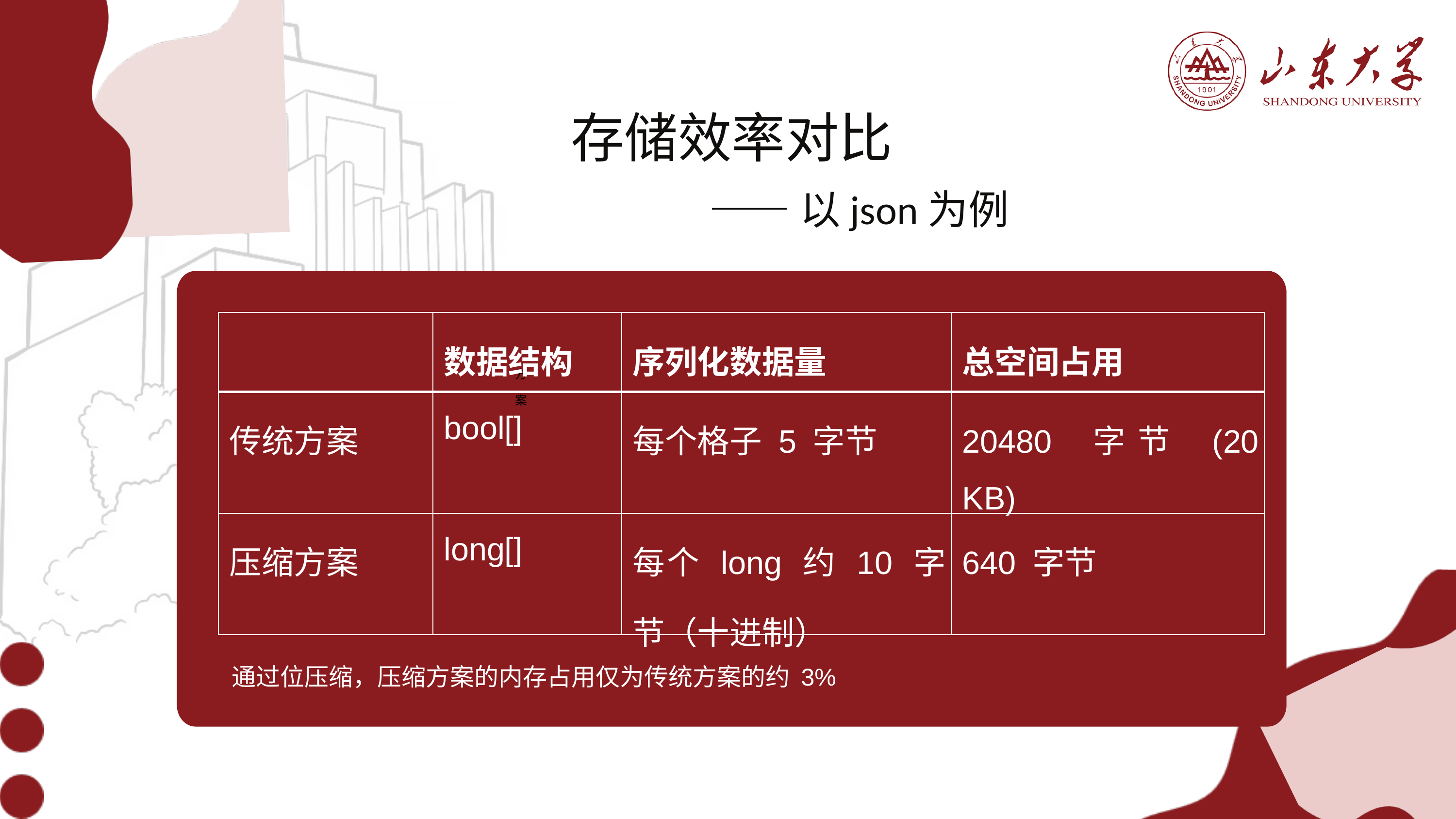

存储效率对比
                            ——以json为例

|  | 数据结构 | 序列化数据量 | 总空间占用 |
| --- | --- | --- | --- |
| 传统方案 | bool[] | 每个格子 5 字节 | 20480 字节 (20 KB) |
| 压缩方案 | long[] | 每个 long 约 10 字节（十进制） | 640 字节 |
| 方案 |
| --- |

通过位压缩，压缩方案的内存占用仅为传统方案的约 3%